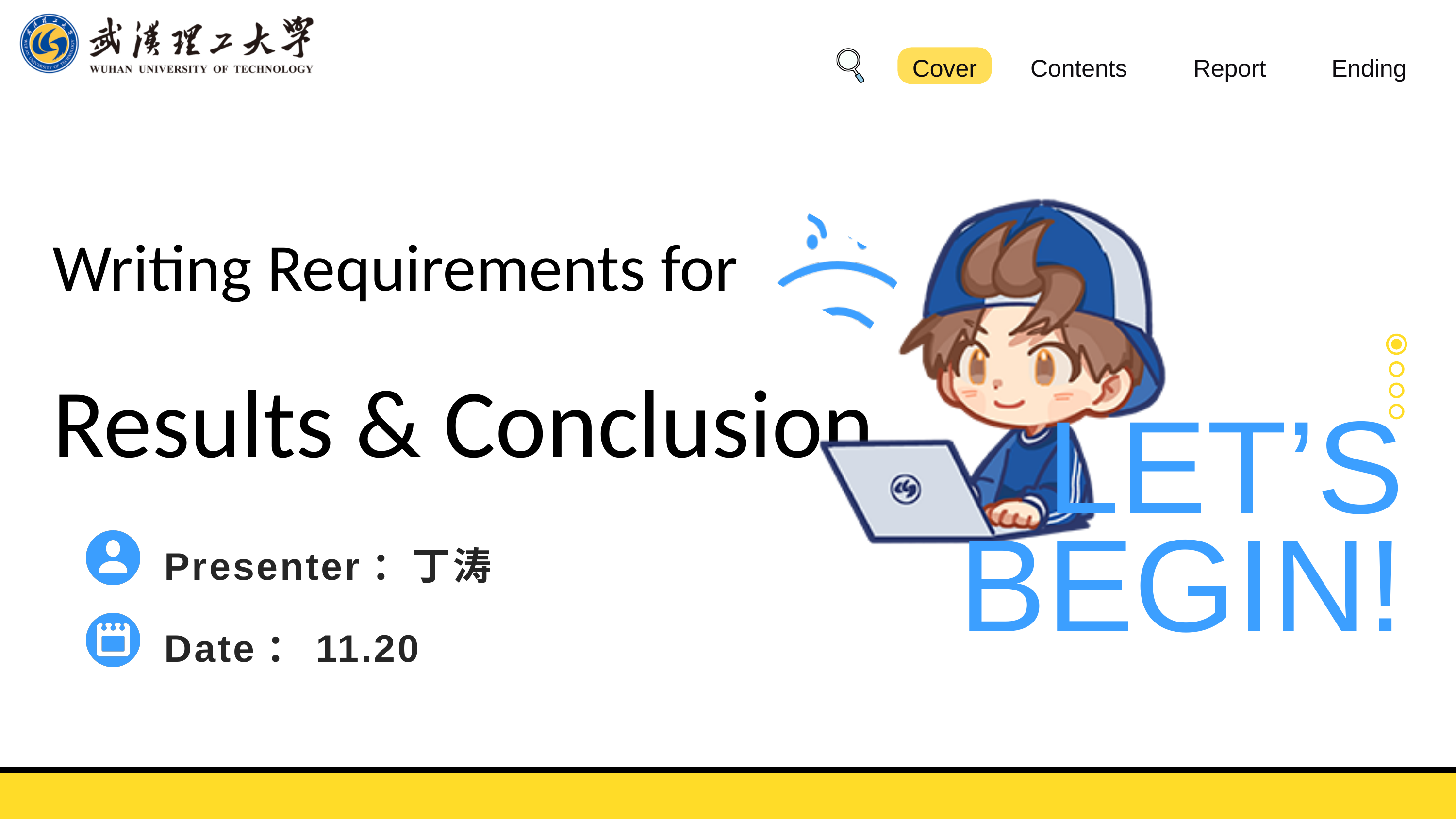

Cover
Contents
Report
Ending

Writing Requirements for
Results & Conclusion

LET’S
BEGIN!
Presenter：丁涛
Date：11.20